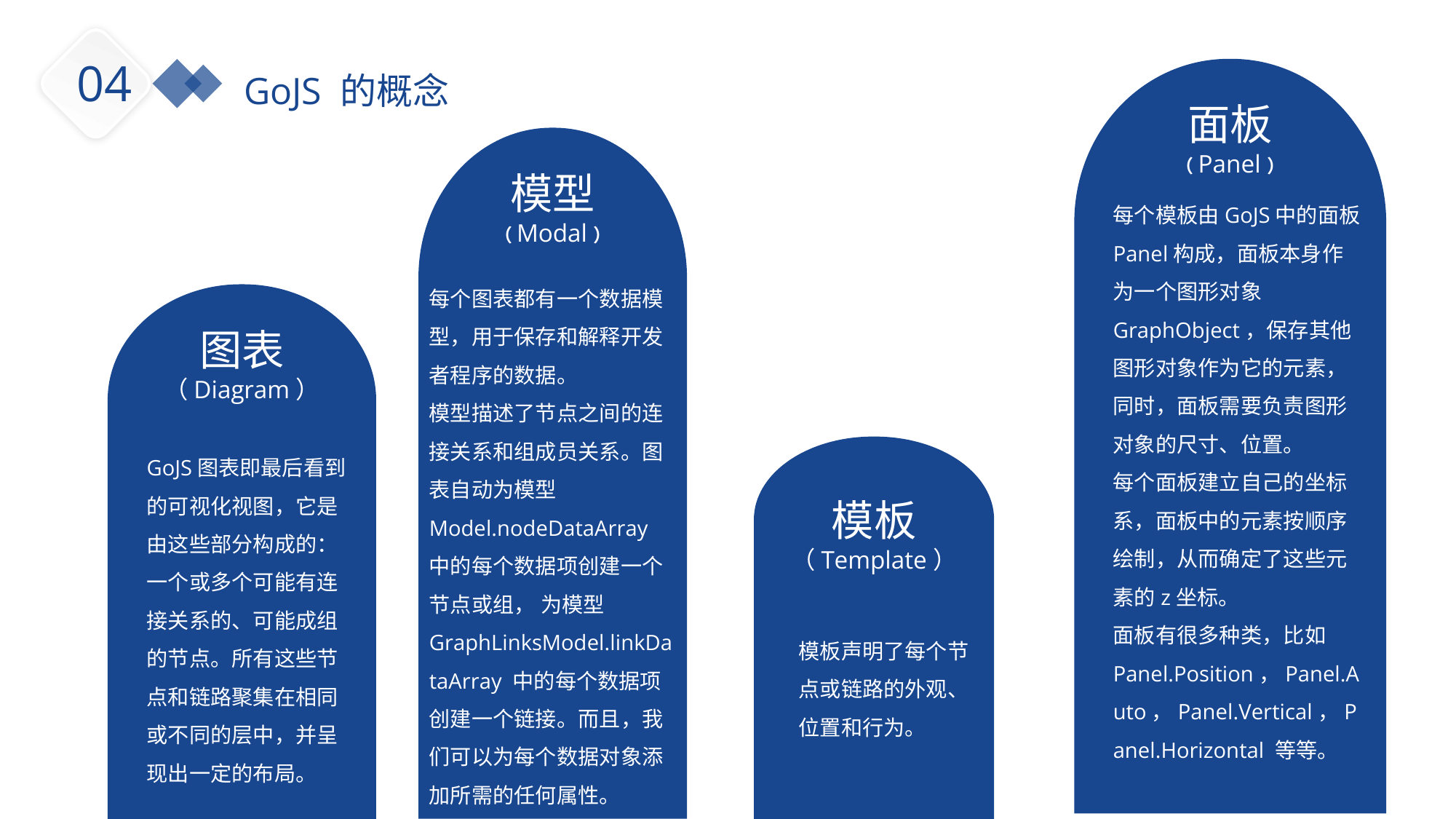

04

GoJS 的概念

面板
（Panel）

模型
（Modal）
每个模板由GoJS中的面板Panel构成，面板本身作为一个图形对象GraphObject，保存其他图形对象作为它的元素，同时，面板需要负责图形对象的尺寸、位置。
每个面板建立自己的坐标系，面板中的元素按顺序绘制，从而确定了这些元素的z坐标。
面板有很多种类，比如 Panel.Position，Panel.Auto，Panel.Vertical，Panel.Horizontal 等等。

每个图表都有一个数据模型，用于保存和解释开发者程序的数据。
模型描述了节点之间的连接关系和组成员关系。图表自动为模型 Model.nodeDataArray 中的每个数据项创建一个节点或组， 为模型 GraphLinksModel.linkDataArray 中的每个数据项创建一个链接。而且，我们可以为每个数据对象添加所需的任何属性。

图表
（Diagram）
GoJS图表即最后看到的可视化视图，它是由这些部分构成的：一个或多个可能有连接关系的、可能成组的节点。所有这些节点和链路聚集在相同或不同的层中，并呈现出一定的布局。

模板
（Template）
模板声明了每个节点或链路的外观、位置和行为。